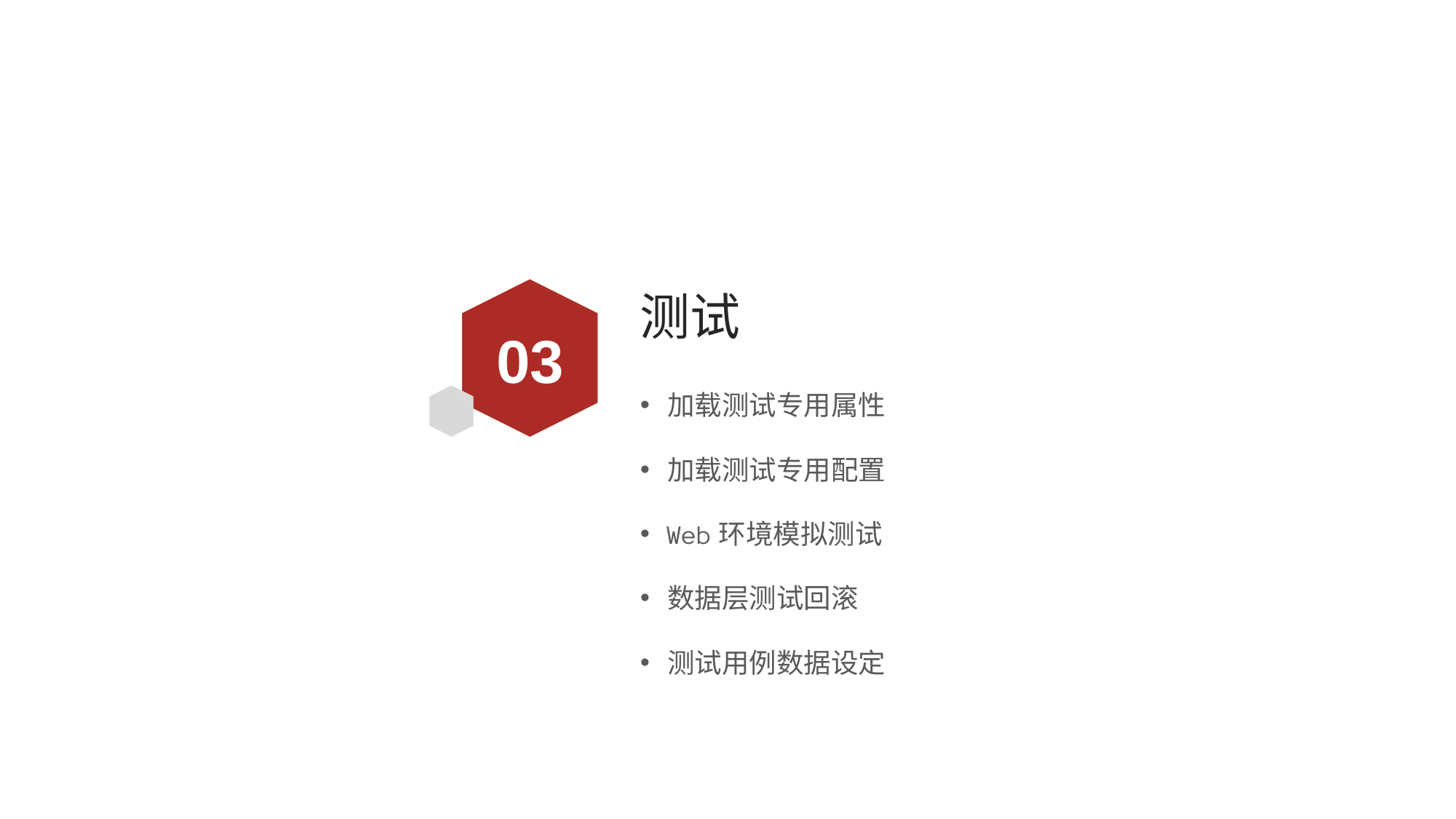

# 测试
03
加载测试专用属性
加载测试专用配置
Web环境模拟测试
数据层测试回滚
测试用例数据设定